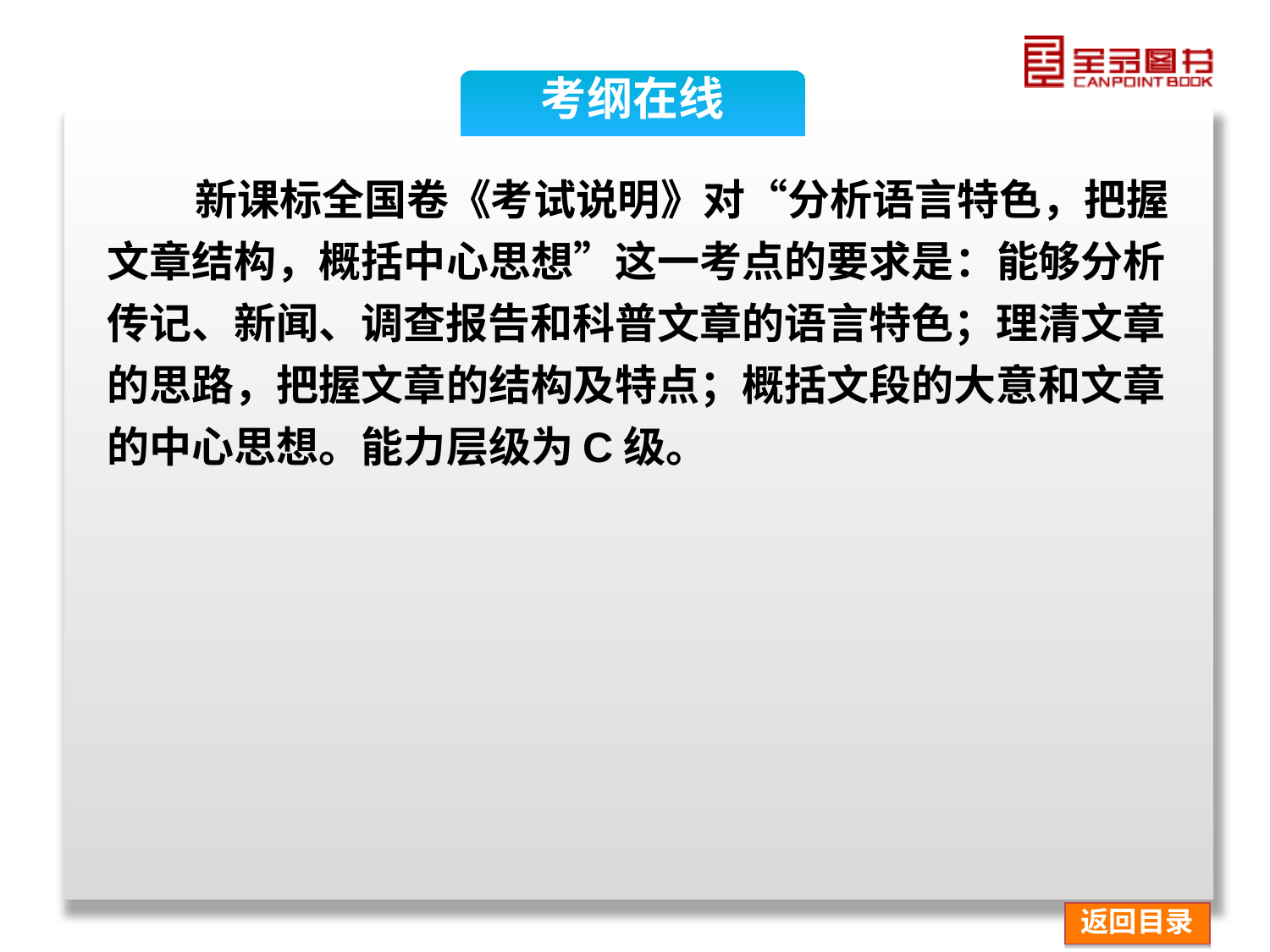

考纲在线

新课标全国卷《考试说明》对“分析语言特色，把握文章结构，概括中心思想”这一考点的要求是：能够分析传记、新闻、调查报告和科普文章的语言特色；理清文章的思路，把握文章的结构及特点；概括文段的大意和文章的中心思想。能力层级为C级。
返回目录